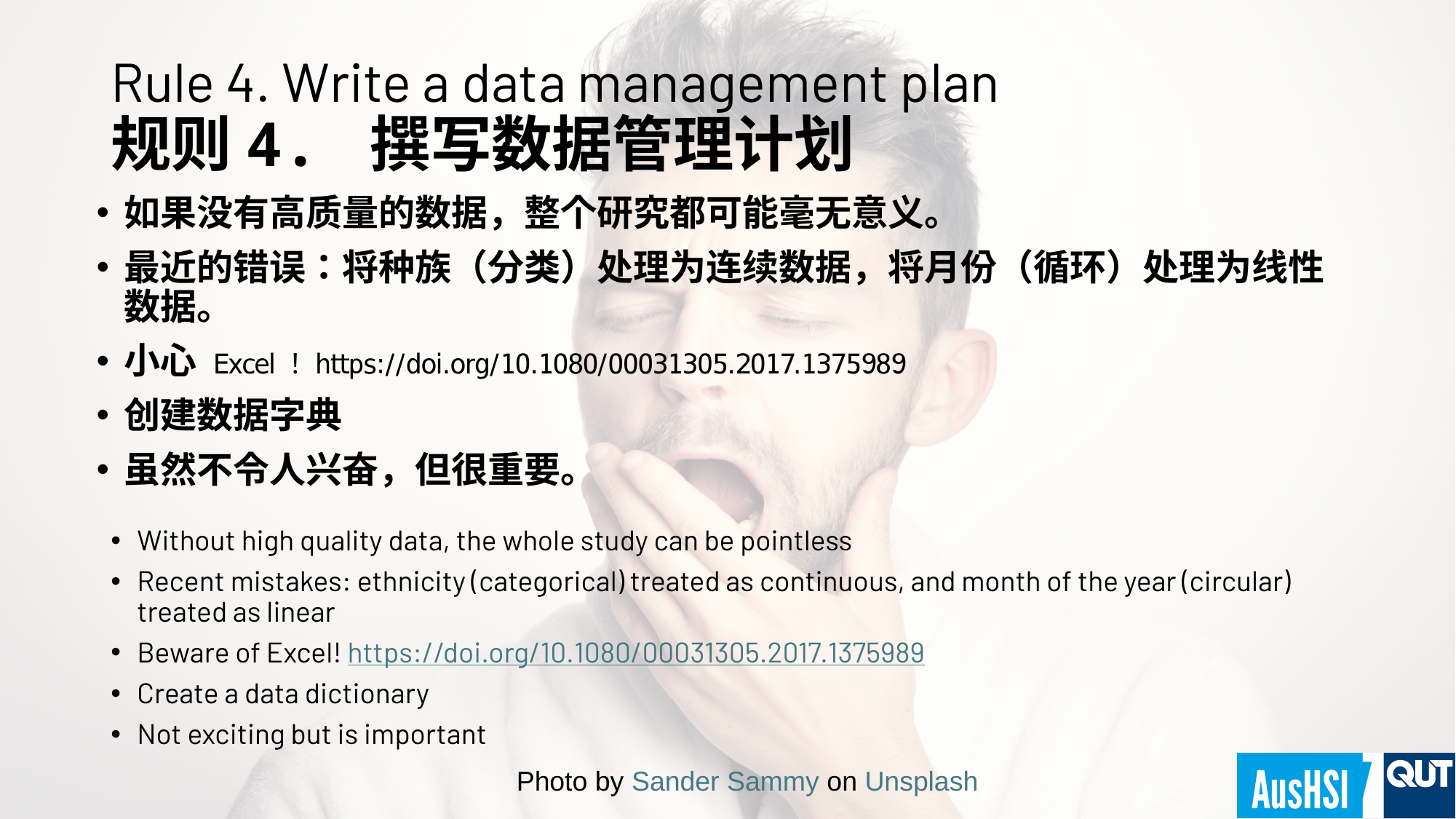

# Rule 4. Write a data management plan 规则4. 撰写数据管理计划
如果没有高质量的数据，整个研究都可能毫无意义。
最近的错误：将种族（分类）处理为连续数据，将月份（循环）处理为线性数据。
小心 Excel！https://doi.org/10.1080/00031305.2017.1375989
创建数据字典
虽然不令人兴奋，但很重要。
Without high quality data, the whole study can be pointless
Recent mistakes: ethnicity (categorical) treated as continuous, and month of the year (circular) treated as linear
Beware of Excel! https://doi.org/10.1080/00031305.2017.1375989
Create a data dictionary
Not exciting but is important
Photo by Sander Sammy on Unsplash